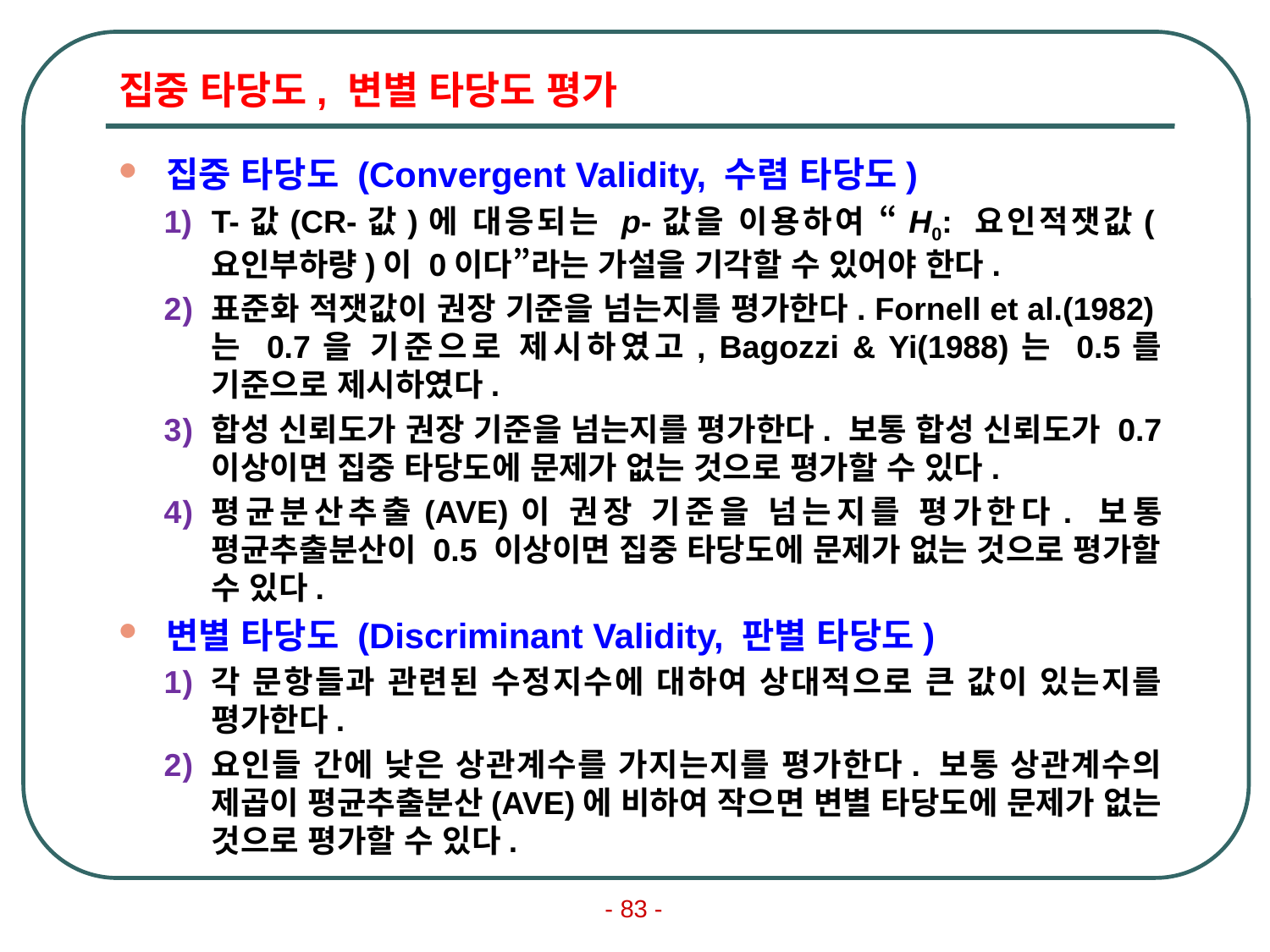

# 집중 타당도, 변별 타당도 평가
집중 타당도 (Convergent Validity, 수렴 타당도)
T-값(CR-값)에 대응되는 p-값을 이용하여 “H0: 요인적잿값(요인부하량)이 0이다”라는 가설을 기각할 수 있어야 한다.
표준화 적잿값이 권장 기준을 넘는지를 평가한다. Fornell et al.(1982)는 0.7을 기준으로 제시하였고, Bagozzi & Yi(1988)는 0.5를 기준으로 제시하였다.
합성 신뢰도가 권장 기준을 넘는지를 평가한다. 보통 합성 신뢰도가 0.7 이상이면 집중 타당도에 문제가 없는 것으로 평가할 수 있다.
평균분산추출(AVE)이 권장 기준을 넘는지를 평가한다. 보통 평균추출분산이 0.5 이상이면 집중 타당도에 문제가 없는 것으로 평가할 수 있다.
변별 타당도 (Discriminant Validity, 판별 타당도)
각 문항들과 관련된 수정지수에 대하여 상대적으로 큰 값이 있는지를 평가한다.
요인들 간에 낮은 상관계수를 가지는지를 평가한다. 보통 상관계수의 제곱이 평균추출분산(AVE)에 비하여 작으면 변별 타당도에 문제가 없는 것으로 평가할 수 있다.
- 83 -